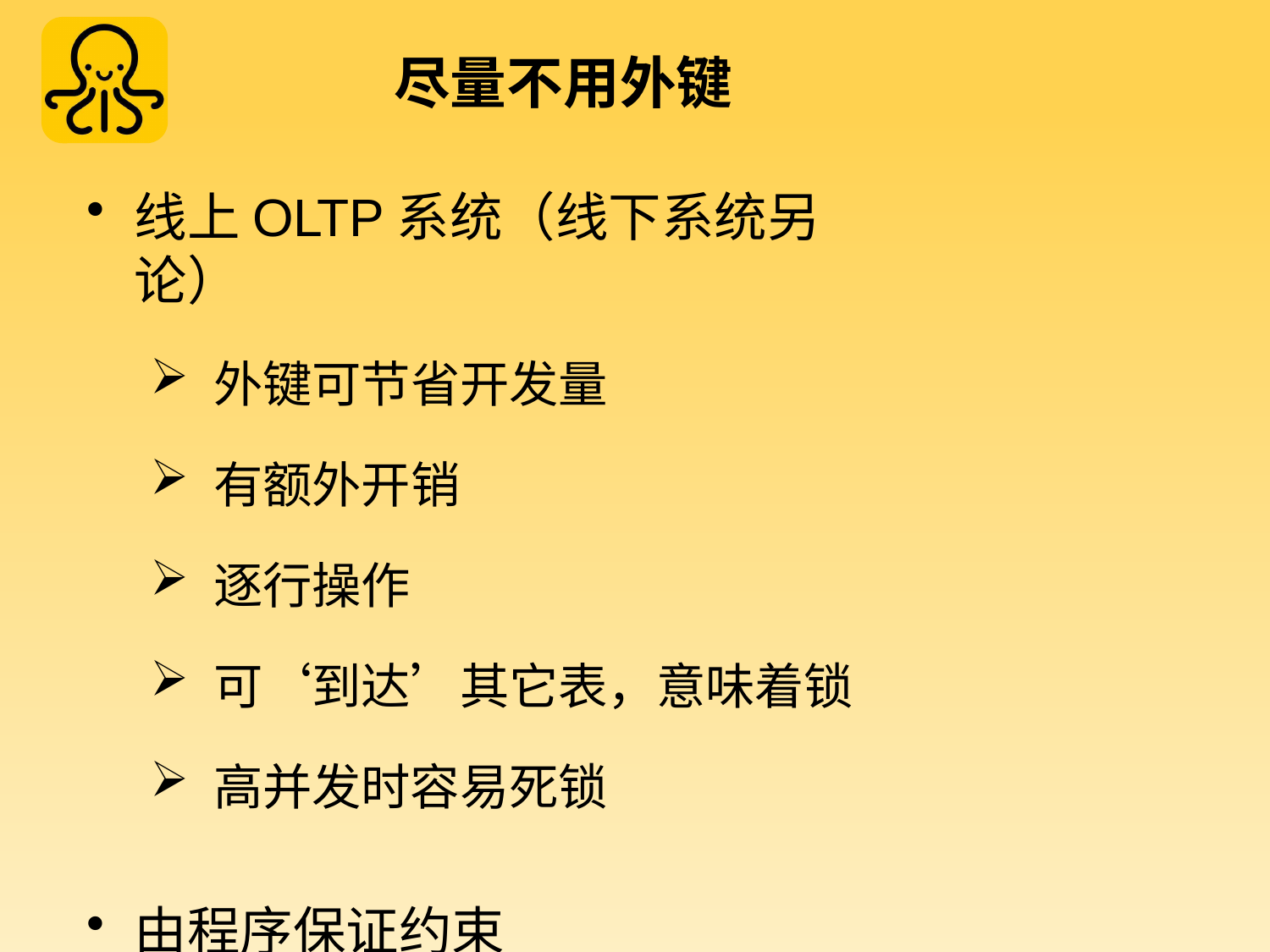

# 尽量不用外键
线上OLTP系统（线下系统另论）
外键可节省开发量
有额外开销
逐行操作
可‘到达’其它表，意味着锁
高并发时容易死锁

由程序保证约束